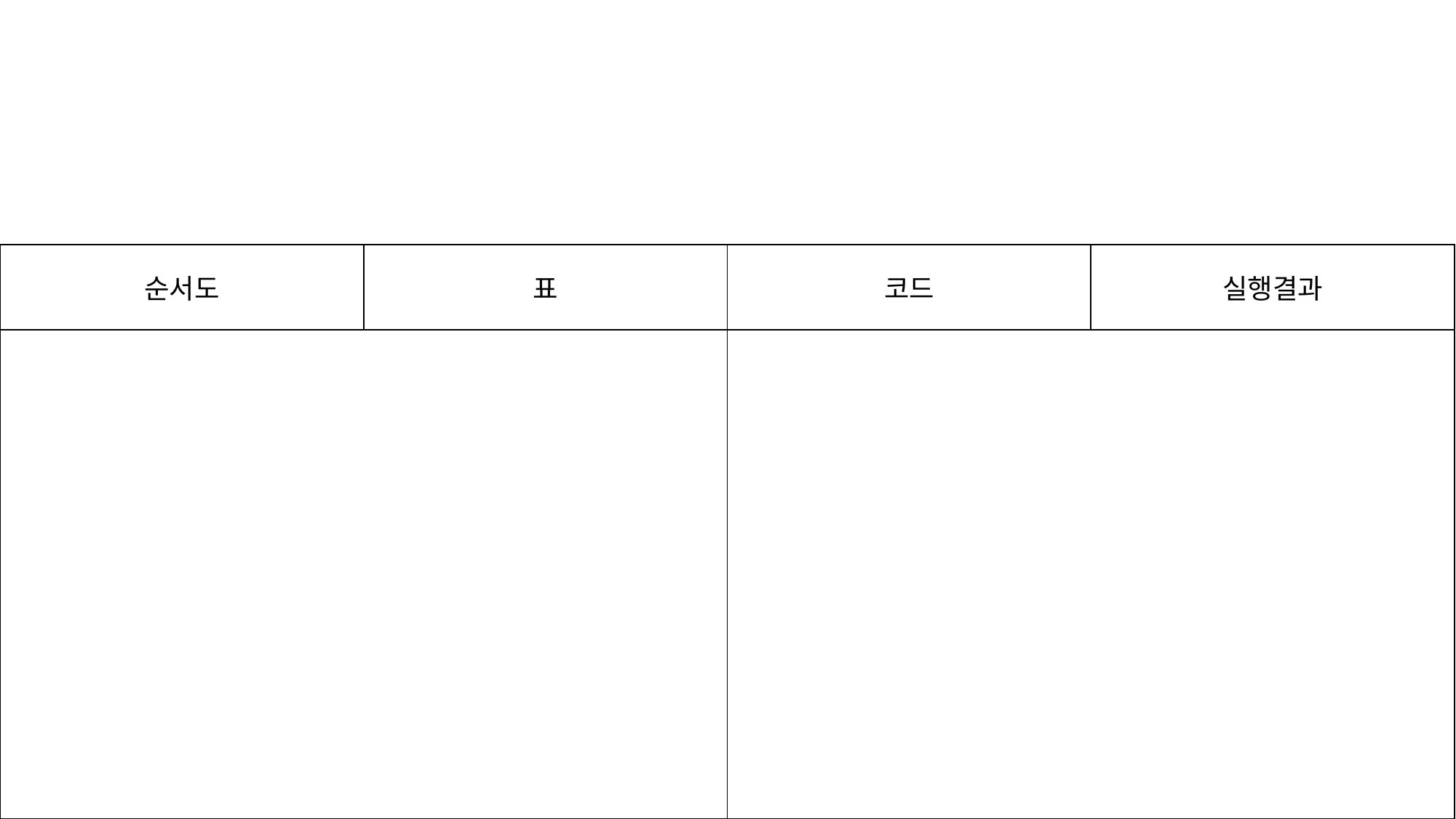

| 순서도 | 표 | 코드 | 실행결과 |
| --- | --- | --- | --- |
|  |  |  |  |